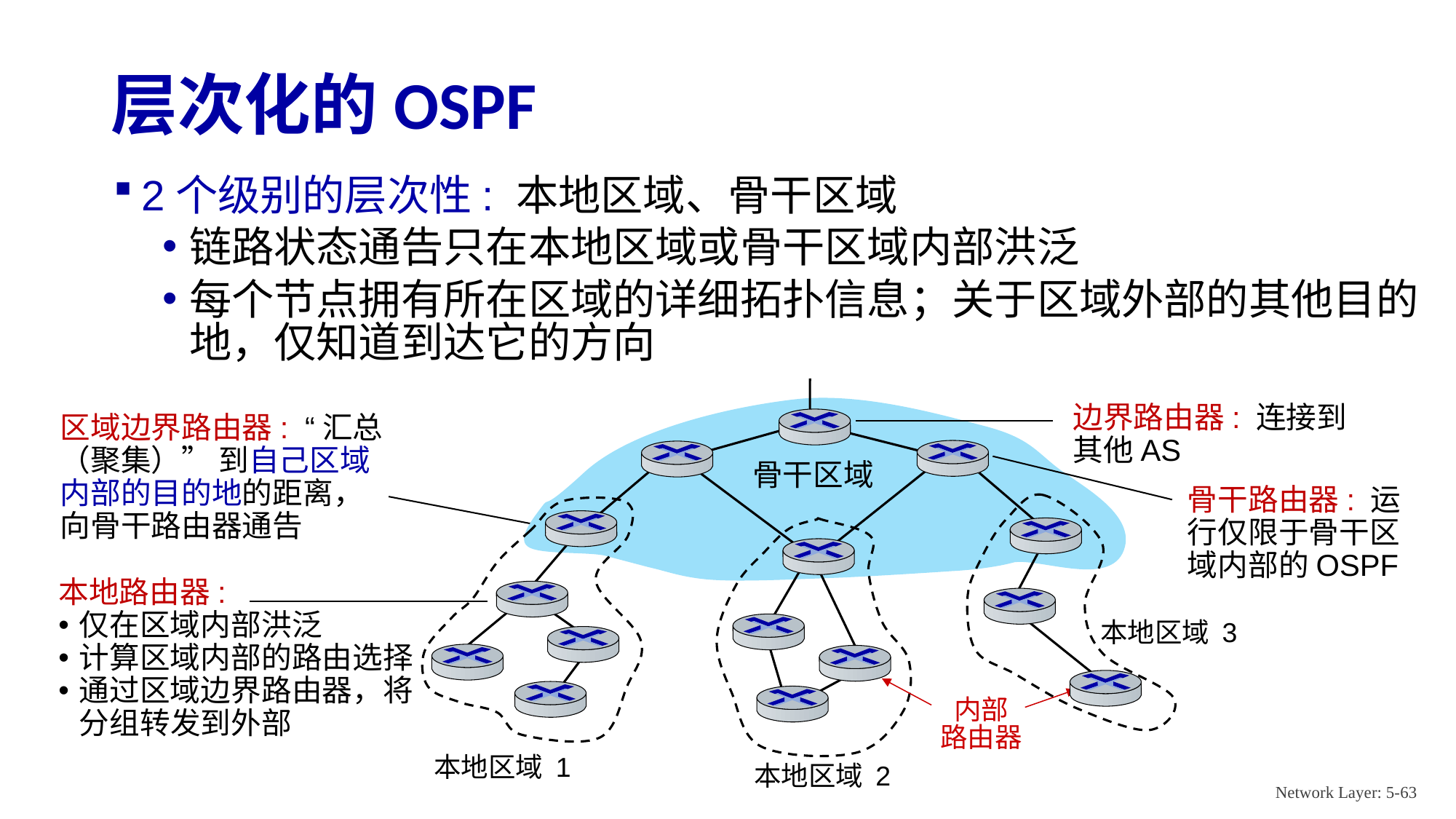

# 层次化的OSPF
2个级别的层次性: 本地区域、骨干区域
链路状态通告只在本地区域或骨干区域内部洪泛
每个节点拥有所在区域的详细拓扑信息；关于区域外部的其他目的地，仅知道到达它的方向

边界路由器: 连接到其他AS
区域边界路由器:  “汇总（聚集）” 到自己区域内部的目的地的距离，向骨干路由器通告

骨干区域

骨干路由器: 运行仅限于骨干区域内部的OSPF

本地路由器:
仅在区域内部洪泛
计算区域内部的路由选择
通过区域边界路由器，将分组转发到外部

本地区域 3

内部
路由器
本地区域 1
本地区域 2
Network Layer: 5-63